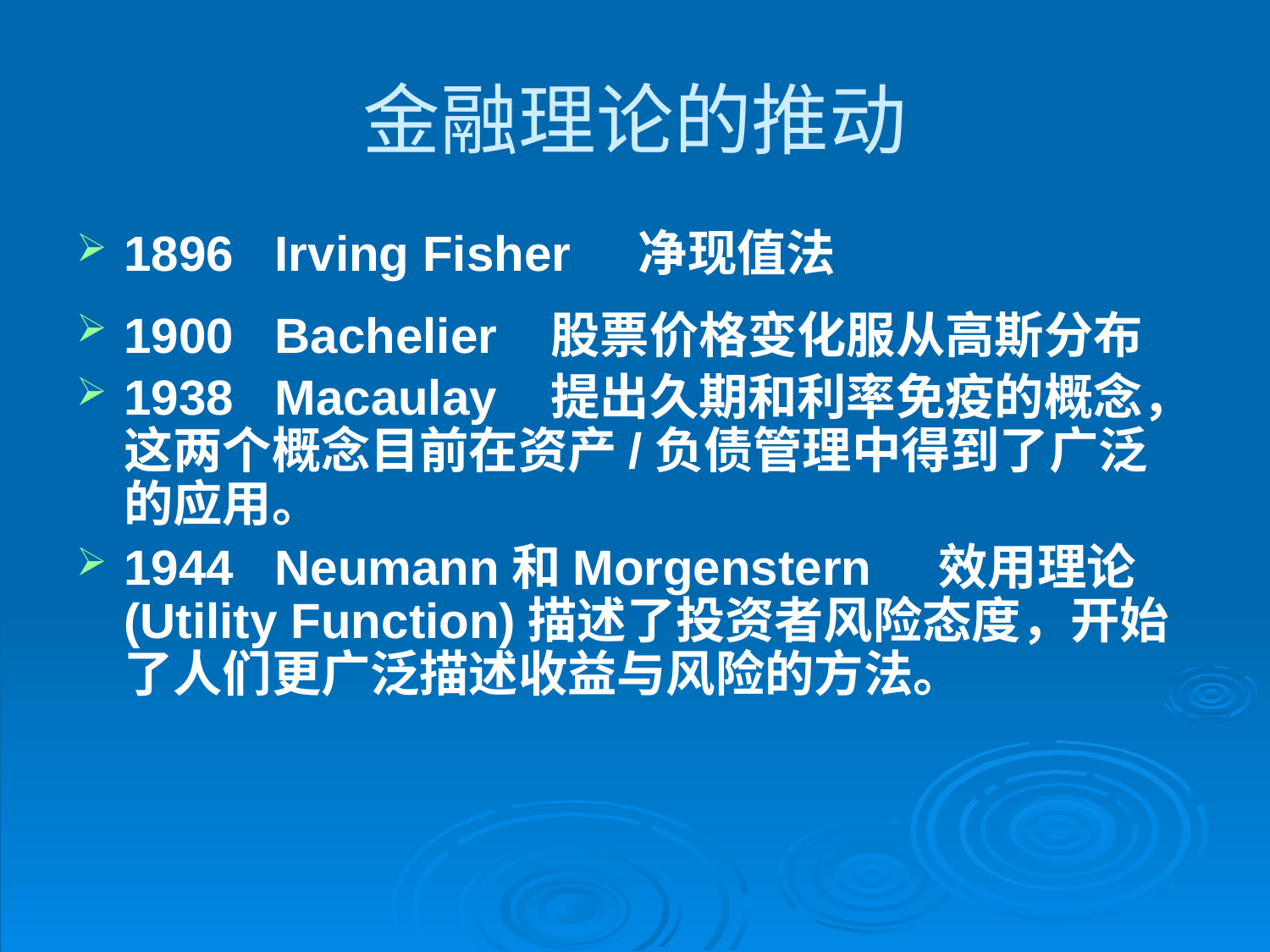

# 金融理论的推动
1896   Irving Fisher    净现值法
1900   Bachelier   股票价格变化服从高斯分布
1938   Macaulay   提出久期和利率免疫的概念，这两个概念目前在资产/负债管理中得到了广泛的应用。
1944   Neumann和Morgenstern    效用理论(Utility Function)描述了投资者风险态度，开始了人们更广泛描述收益与风险的方法。